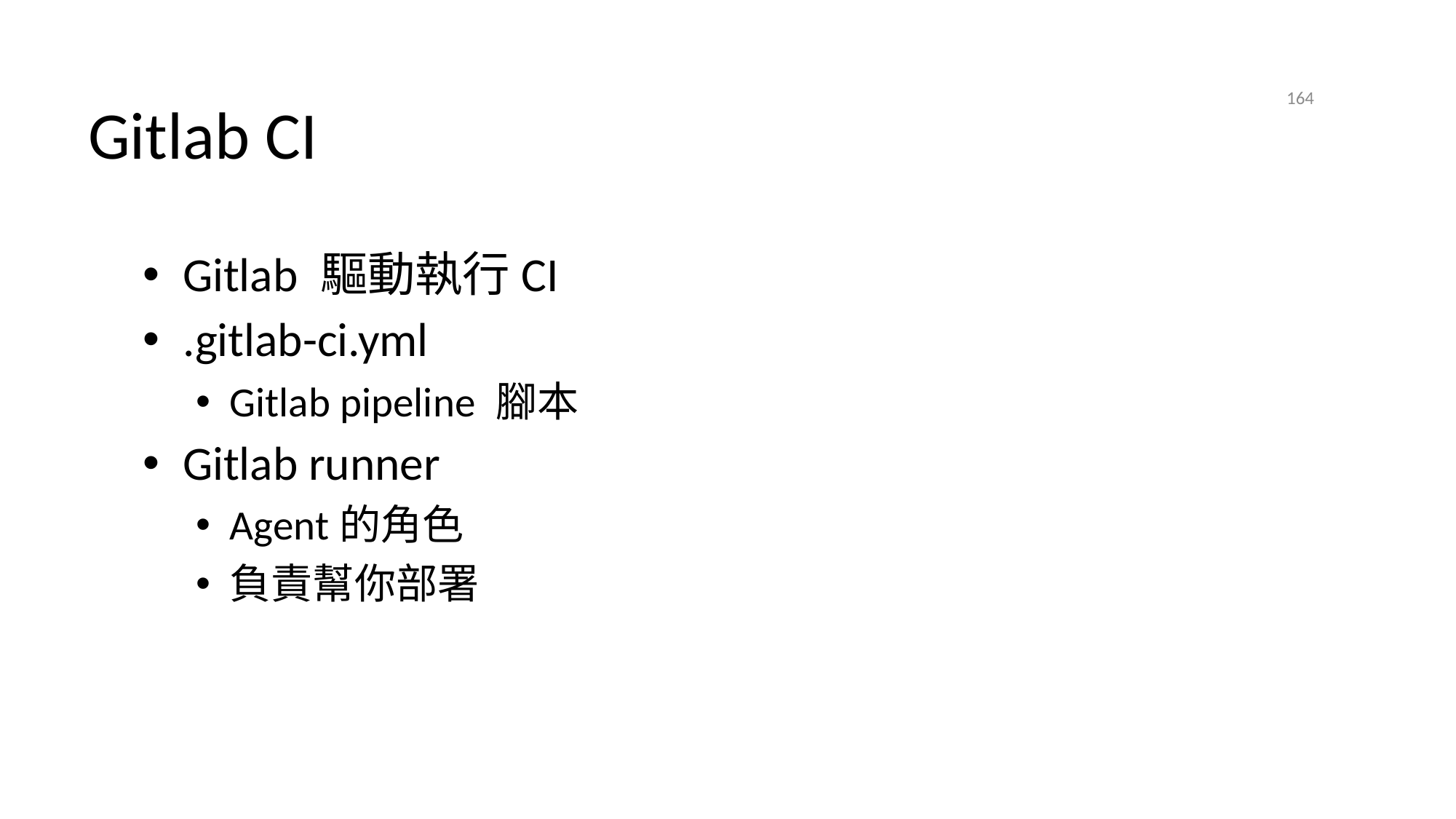

# Gitlab CI
164
2021/4/21
Gitlab 驅動執行CI
.gitlab-ci.yml
Gitlab pipeline 腳本
Gitlab runner
Agent的角色
負責幫你部署